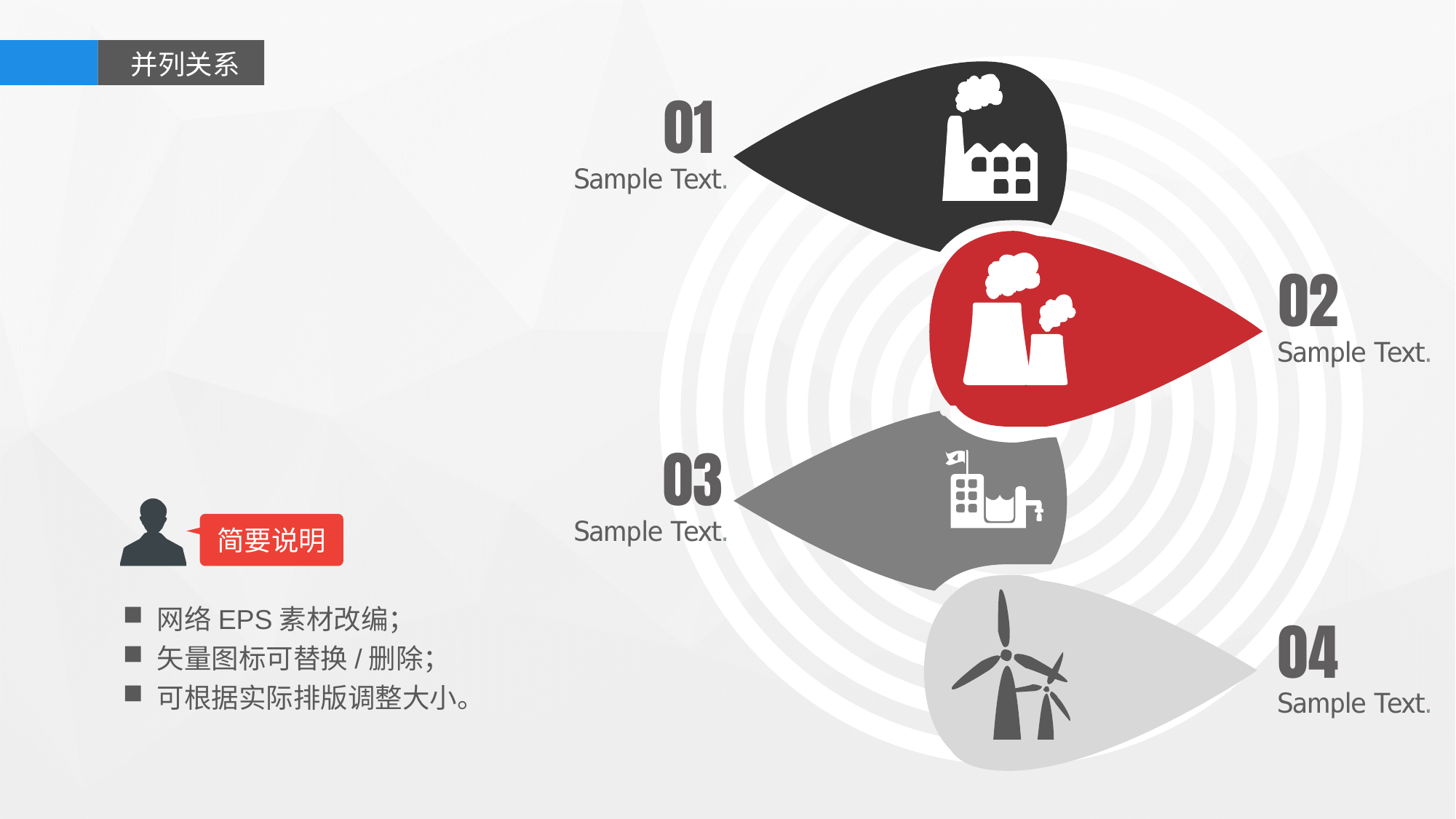

并列关系

01

Sample Text.

02

Sample Text.

03

Sample Text.
简要说明

网络EPS素材改编；
矢量图标可替换/删除；
可根据实际排版调整大小。
04
Sample Text.